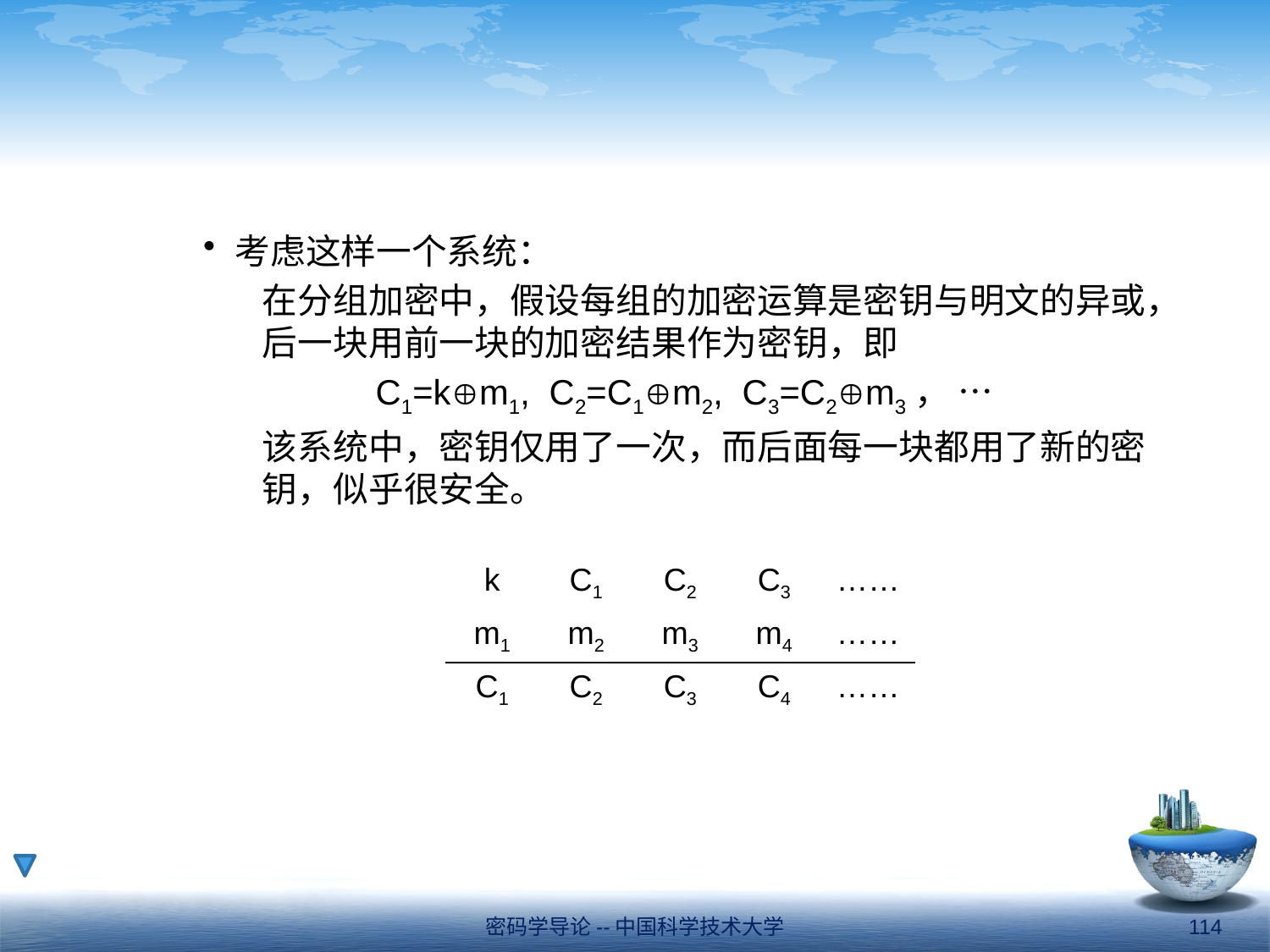

#

考虑这样一个系统：
在分组加密中，假设每组的加密运算是密钥与明文的异或，后一块用前一块的加密结果作为密钥，即
C1=k⊕m1,  C2=C1⊕m2,  C3=C2⊕m3， …
该系统中，密钥仅用了一次，而后面每一块都用了新的密钥，似乎很安全。

| k | C1 | C2 | C3 | …… |
| --- | --- | --- | --- | --- |
| m1 | m2 | m3 | m4 | …… |
| C1 | C2 | C3 | C4 | …… |

密码学导论--中国科学技术大学
114